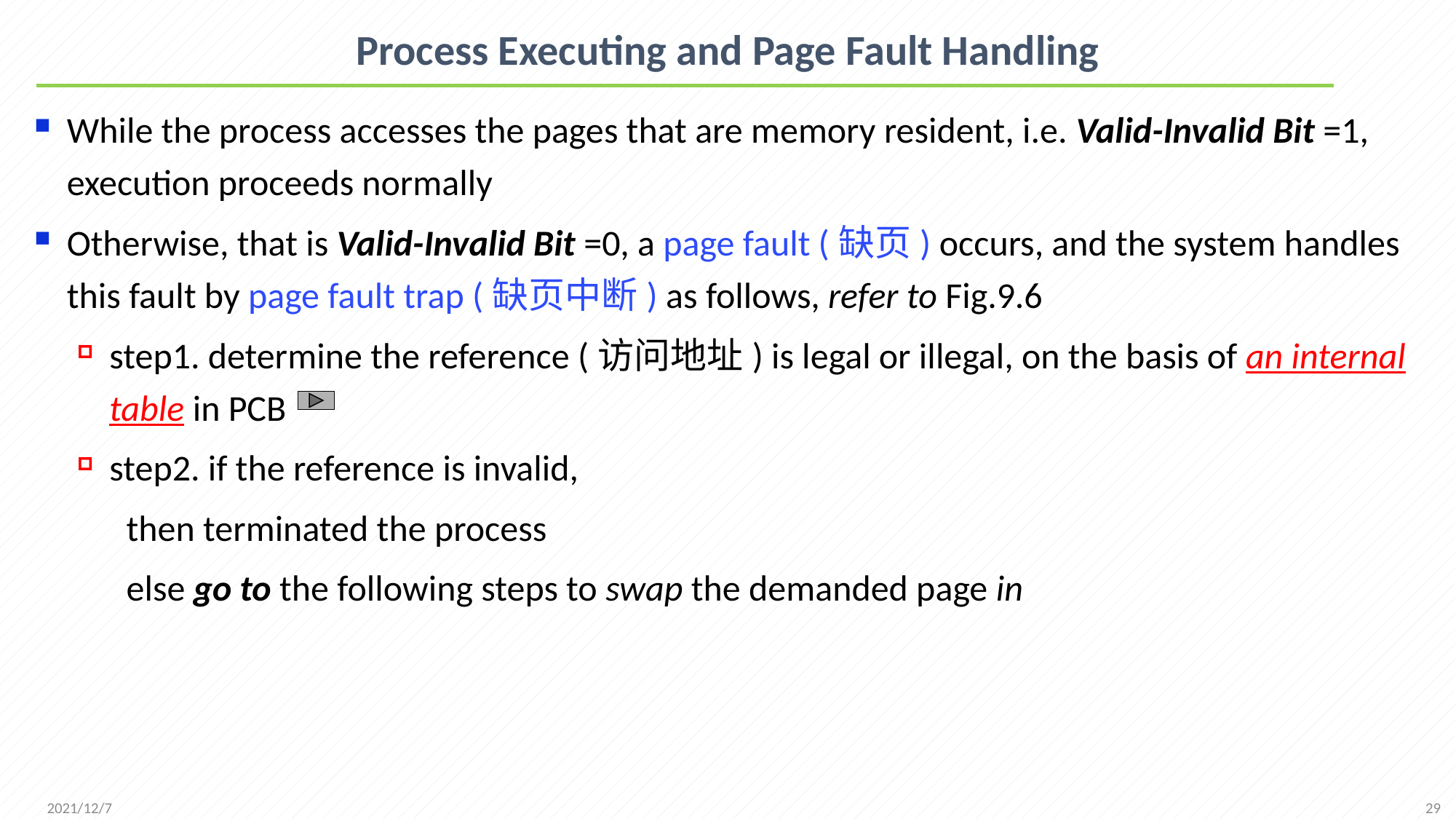

# Process Executing and Page Fault Handling
While the process accesses the pages that are memory resident, i.e. Valid-Invalid Bit =1,  execution proceeds normally
Otherwise, that is Valid-Invalid Bit =0, a page fault (缺页) occurs, and the system handles this fault by page fault trap (缺页中断) as follows, refer to Fig.9.6
step1. determine the reference (访问地址) is legal or illegal, on the basis of an internal table in PCB
step2. if the reference is invalid,
      then terminated the process
      else go to the following steps to swap the demanded page in

29
2021/12/7